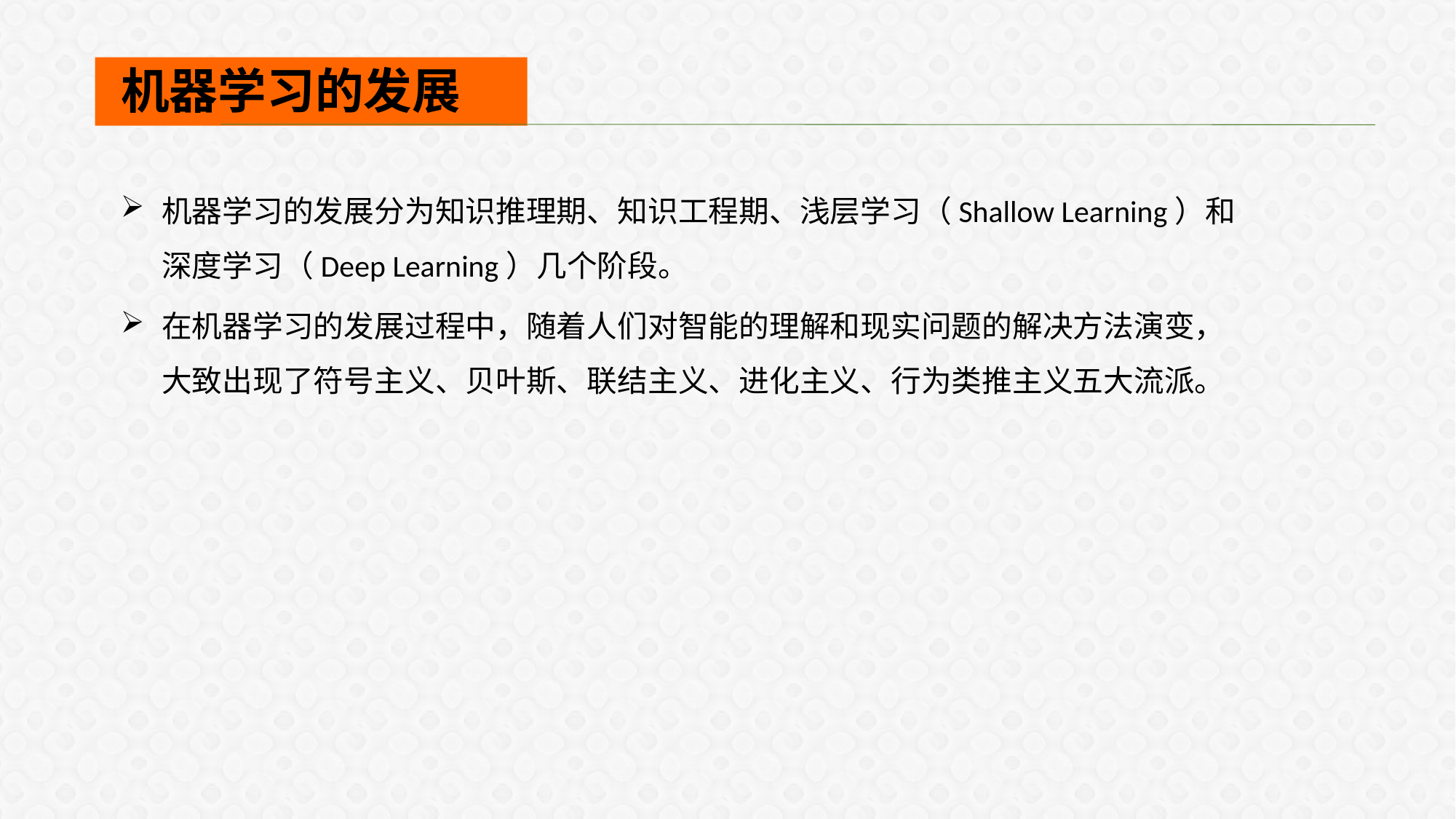

机器学习的发展

机器学习的发展分为知识推理期、知识工程期、浅层学习（Shallow Learning）和深度学习（Deep Learning）几个阶段。
在机器学习的发展过程中，随着人们对智能的理解和现实问题的解决方法演变，大致出现了符号主义、贝叶斯、联结主义、进化主义、行为类推主义五大流派。